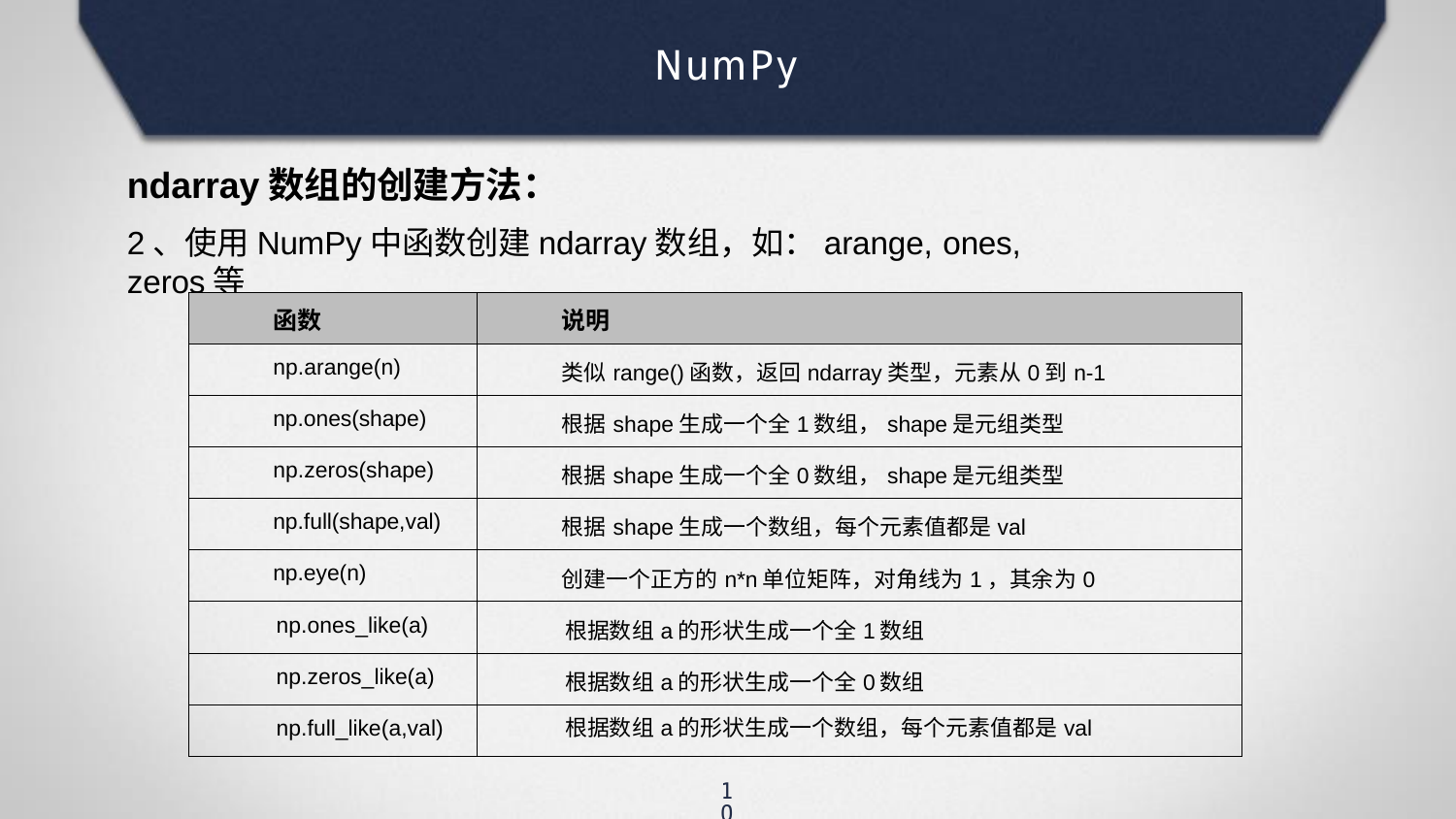

# NumPy
ndarray数组的创建方法：
2、使用NumPy中函数创建ndarray数组，如：arange, ones, zeros等
| 函数 | 说明 |
| --- | --- |
| np.arange(n) | 类似range()函数，返回ndarray类型，元素从0到n‐1 |
| np.ones(shape) | 根据shape生成一个全1数组，shape是元组类型 |
| np.zeros(shape) | 根据shape生成一个全0数组，shape是元组类型 |
| np.full(shape,val) | 根据shape生成一个数组，每个元素值都是val |
| np.eye(n) | 创建一个正方的n\*n单位矩阵，对角线为1，其余为0 |
| np.ones\_like(a) | 根据数组a的形状生成一个全1数组 |
| np.zeros\_like(a) | 根据数组a的形状生成一个全0数组 |
| np.full\_like(a,val) | 根据数组a的形状生成一个数组，每个元素值都是val |
10